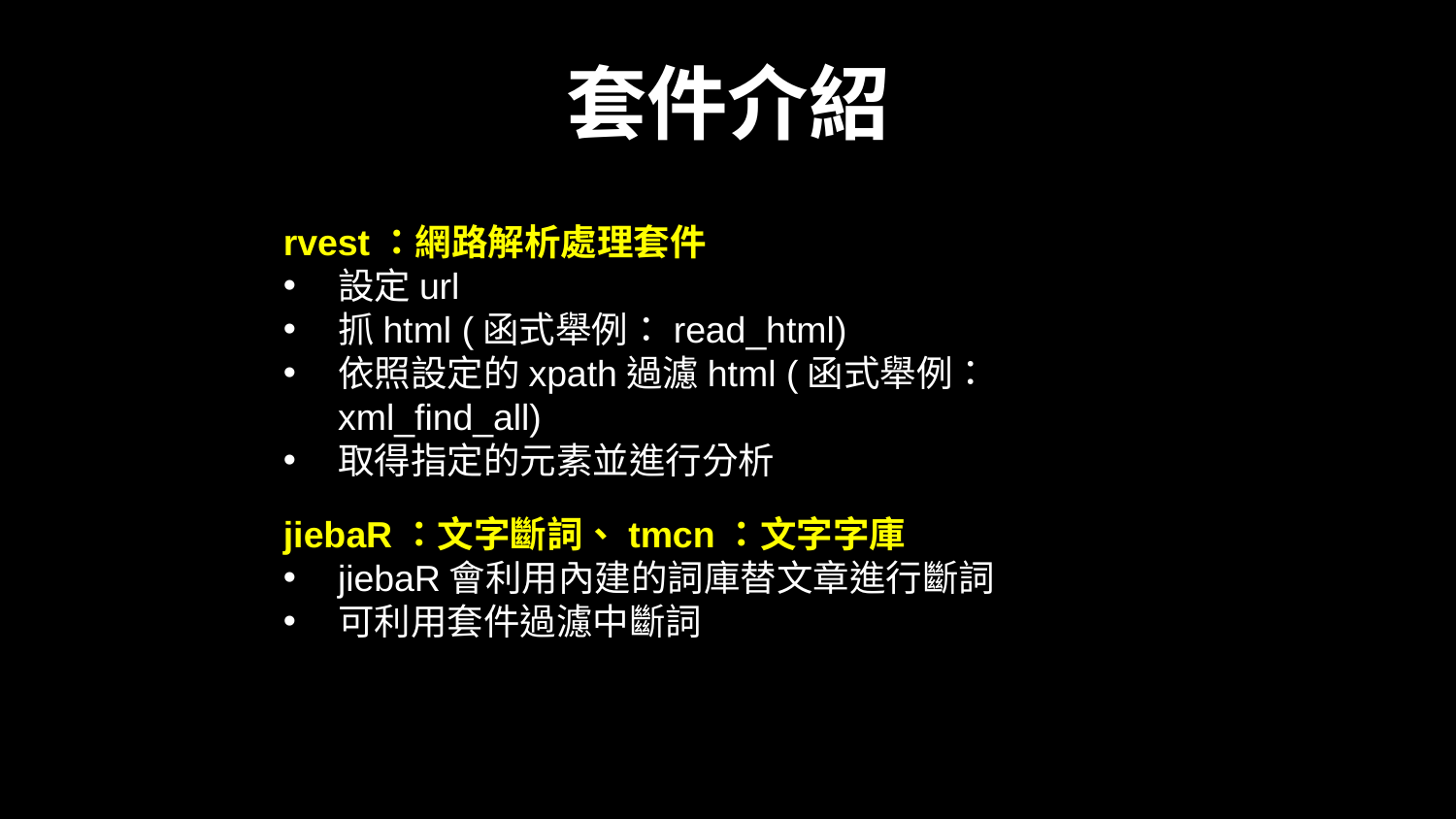

套件介紹
rvest：網路解析處理套件
設定url
抓html (函式舉例：read_html)
依照設定的xpath過濾html (函式舉例：xml_find_all)
取得指定的元素並進行分析

jiebaR：文字斷詞、tmcn：文字字庫
jiebaR會利用內建的詞庫替文章進行斷詞
可利用套件過濾中斷詞